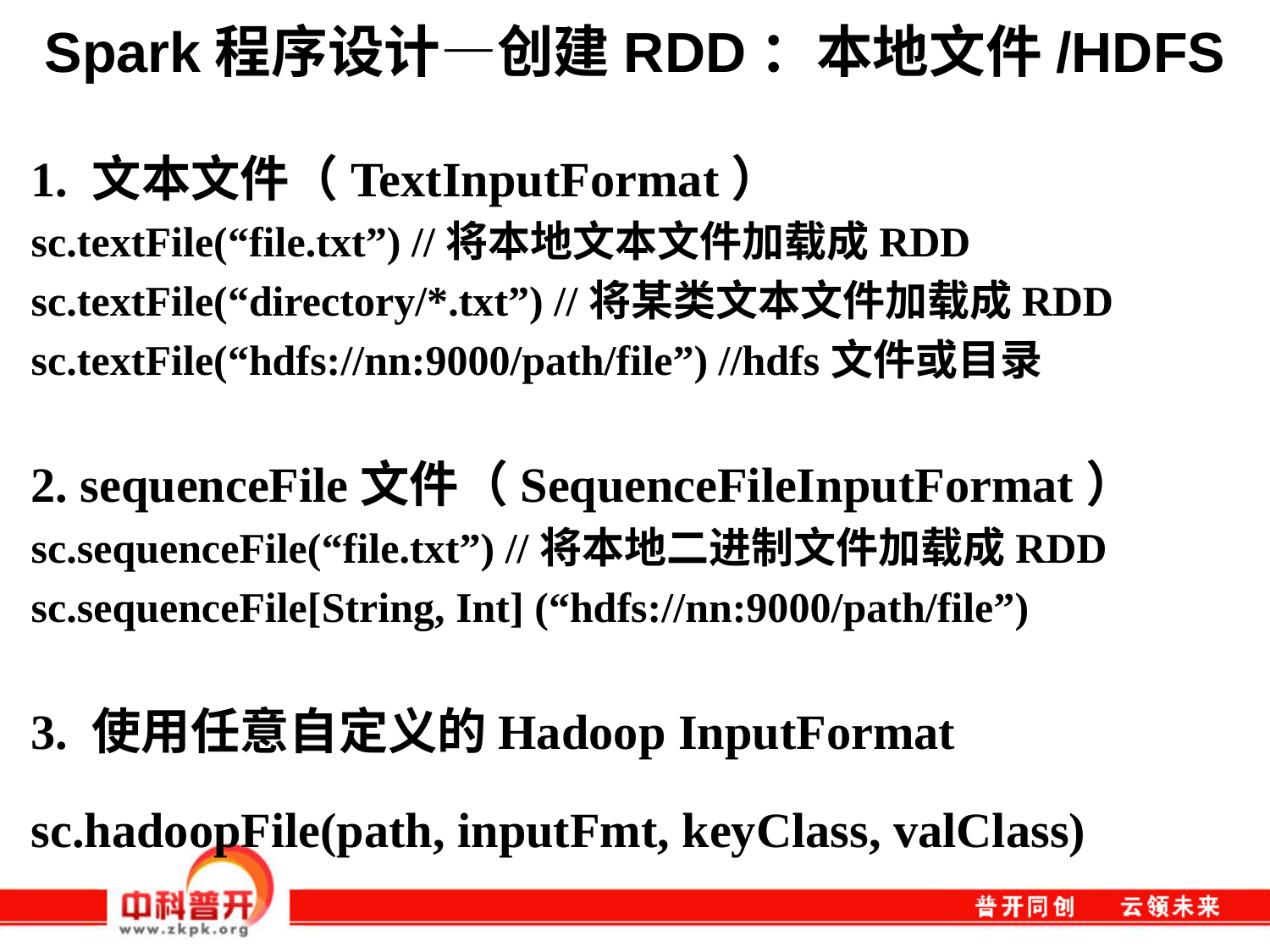

# Spark程序设计—创建RDD：本地文件/HDFS

1. 文本文件（TextInputFormat）
sc.textFile(“file.txt”) //将本地文本文件加载成RDD
sc.textFile(“directory/*.txt”) //将某类文本文件加载成RDD
sc.textFile(“hdfs://nn:9000/path/file”) //hdfs文件或目录

2. sequenceFile文件（SequenceFileInputFormat）
sc.sequenceFile(“file.txt”) //将本地二进制文件加载成RDD
sc.sequenceFile[String, Int] (“hdfs://nn:9000/path/file”)

3. 使用任意自定义的Hadoop InputFormat
sc.hadoopFile(path, inputFmt, keyClass, valClass)